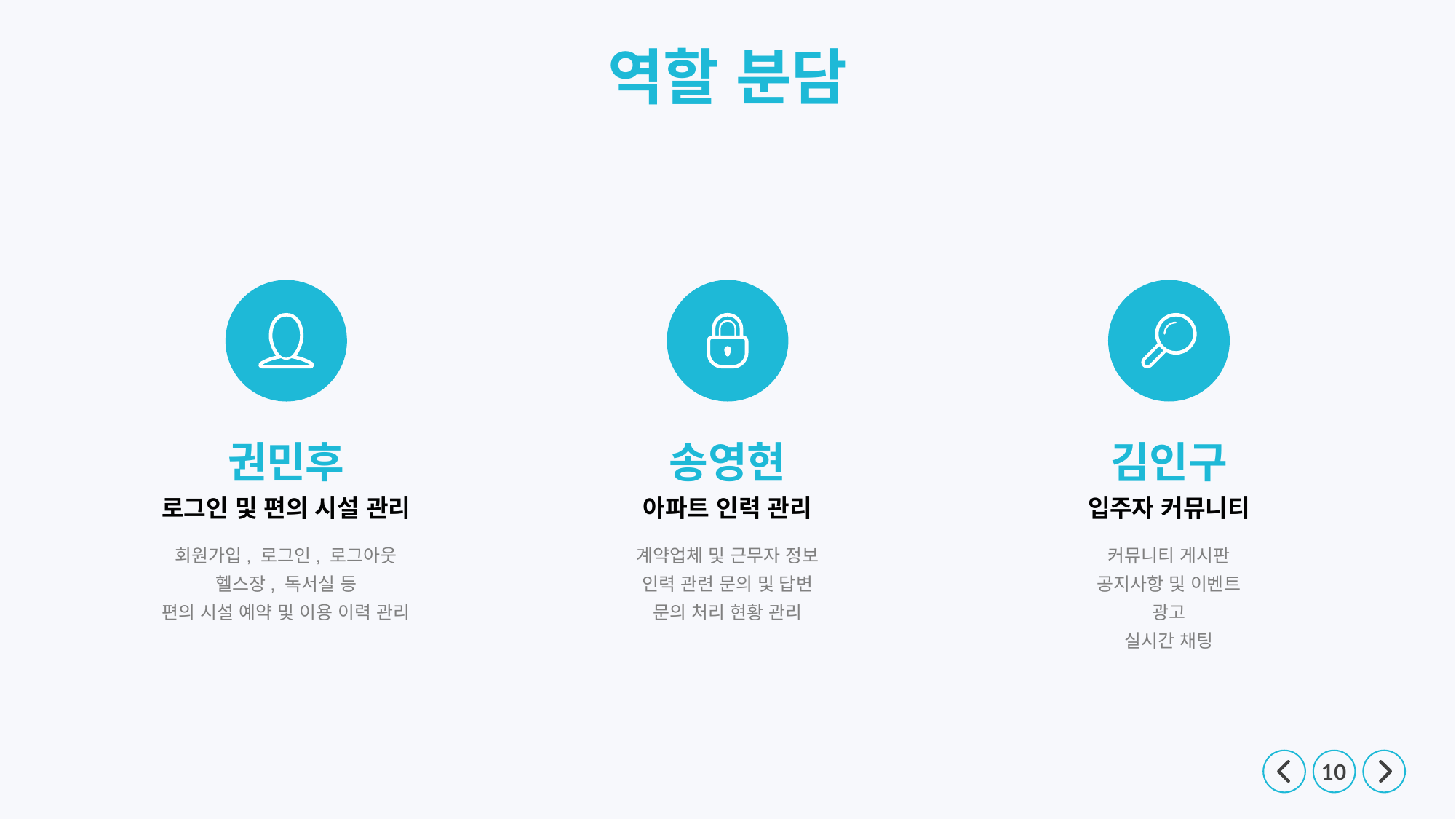

역할 분담

권민후
송영현
김인구
로그인 및 편의 시설 관리
아파트 인력 관리
입주자 커뮤니티
회원가입, 로그인, 로그아웃
헬스장, 독서실 등
편의 시설 예약 및 이용 이력 관리
계약업체 및 근무자 정보
인력 관련 문의 및 답변
문의 처리 현황 관리
커뮤니티 게시판
공지사항 및 이벤트
광고
실시간 채팅